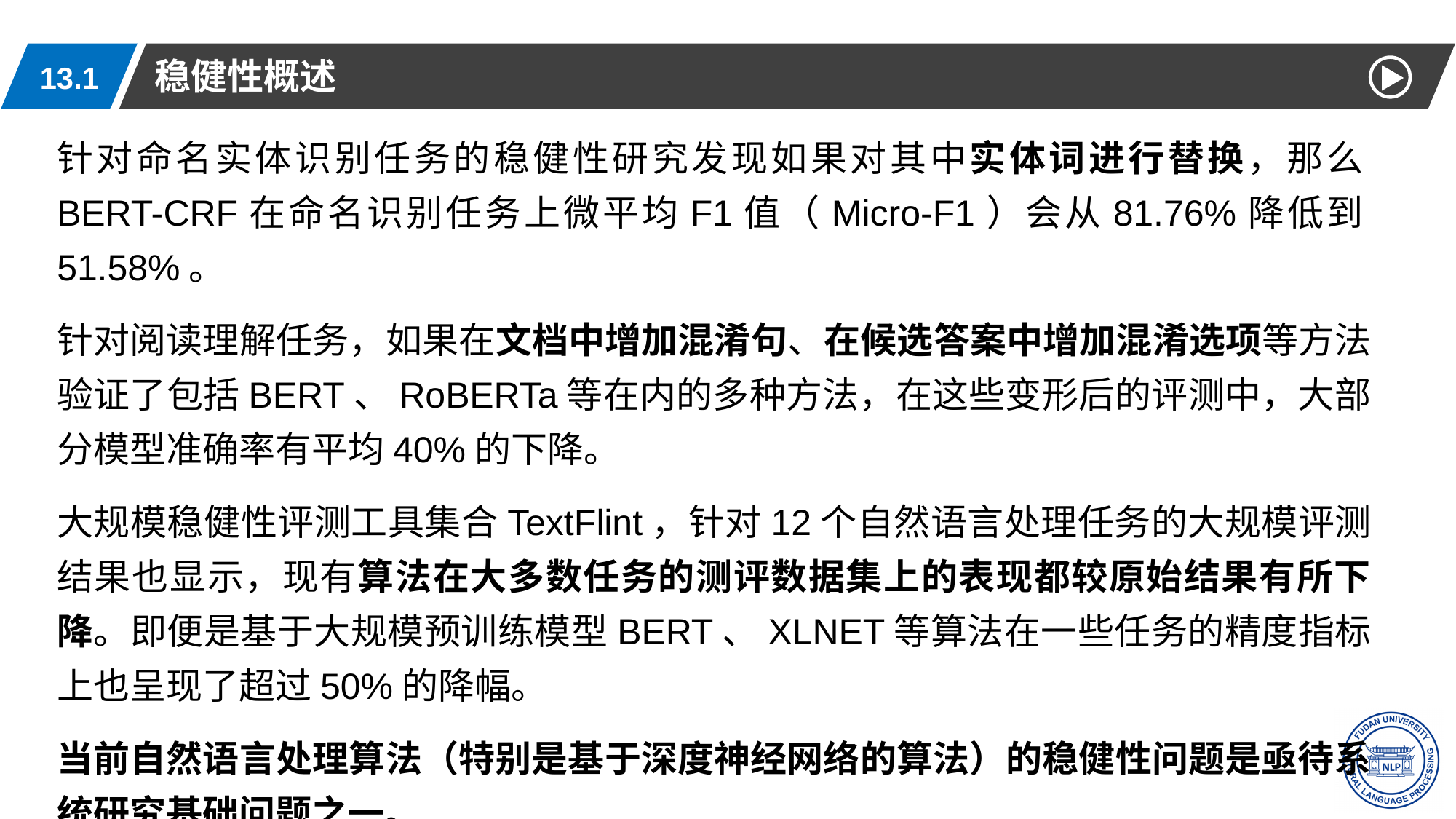

稳健性概述
13.1

针对命名实体识别任务的稳健性研究发现如果对其中实体词进行替换，那么BERT-CRF在命名识别任务上微平均F1值（Micro-F1）会从81.76%降低到51.58%。
针对阅读理解任务，如果在文档中增加混淆句、在候选答案中增加混淆选项等方法验证了包括BERT、RoBERTa等在内的多种方法，在这些变形后的评测中，大部分模型准确率有平均40%的下降。
大规模稳健性评测工具集合TextFlint，针对12个自然语言处理任务的大规模评测结果也显示，现有算法在大多数任务的测评数据集上的表现都较原始结果有所下降。即便是基于大规模预训练模型BERT、XLNET等算法在一些任务的精度指标上也呈现了超过50%的降幅。
当前自然语言处理算法（特别是基于深度神经网络的算法）的稳健性问题是亟待系统研究基础问题之一。
6